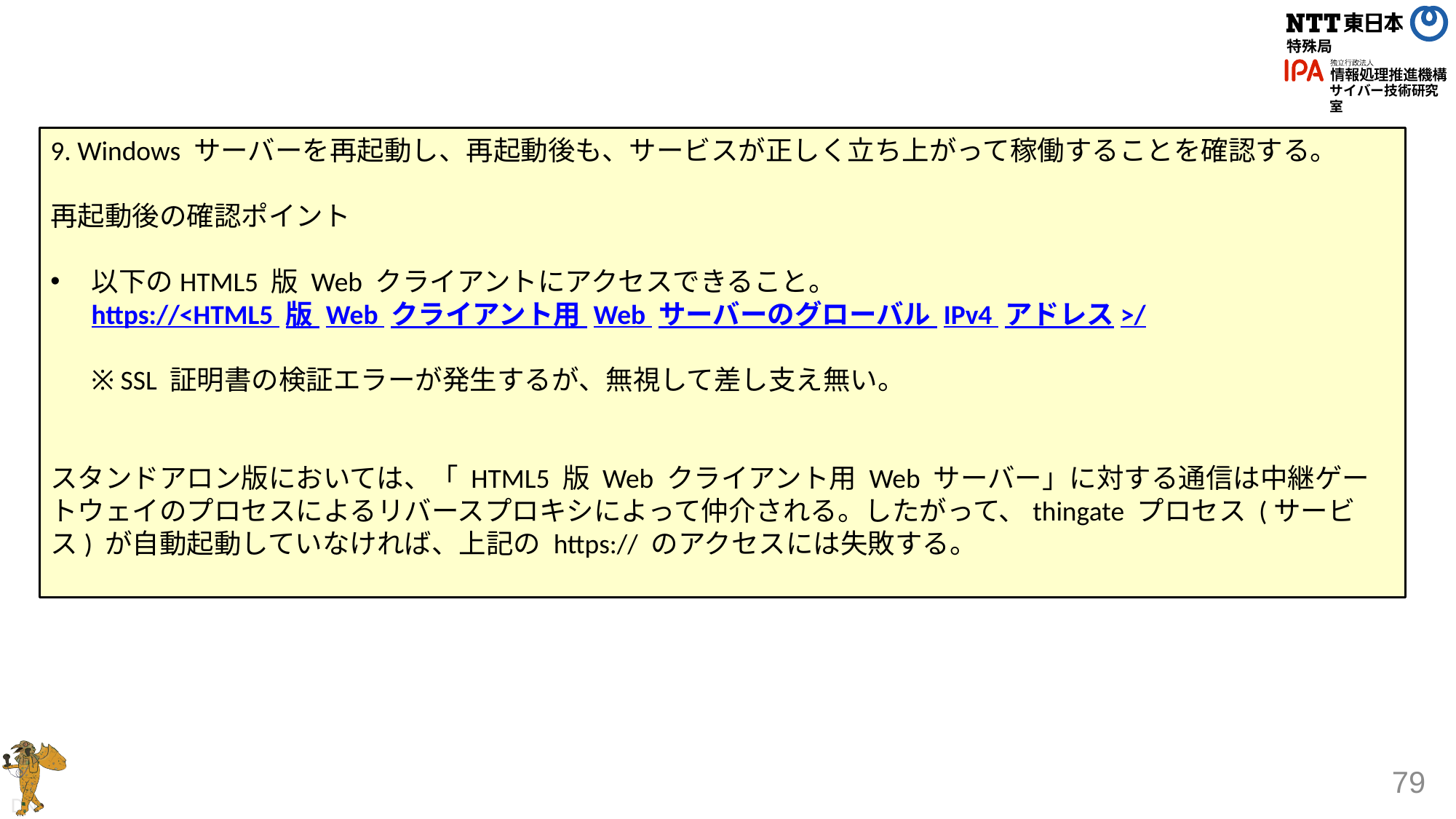

#
9. Windows サーバーを再起動し、再起動後も、サービスが正しく立ち上がって稼働することを確認する。

再起動後の確認ポイント
以下のHTML5 版 Web クライアントにアクセスできること。
https://<HTML5 版 Web クライアント用 Web サーバーのグローバル IPv4 アドレス>/
※ SSL 証明書の検証エラーが発生するが、無視して差し支え無い。

スタンドアロン版においては、「 HTML5 版 Web クライアント用 Web サーバー」に対する通信は中継ゲートウェイのプロセスによるリバースプロキシによって仲介される。したがって、thingate プロセス (サービス) が自動起動していなければ、上記の https:// のアクセスには失敗する。

79